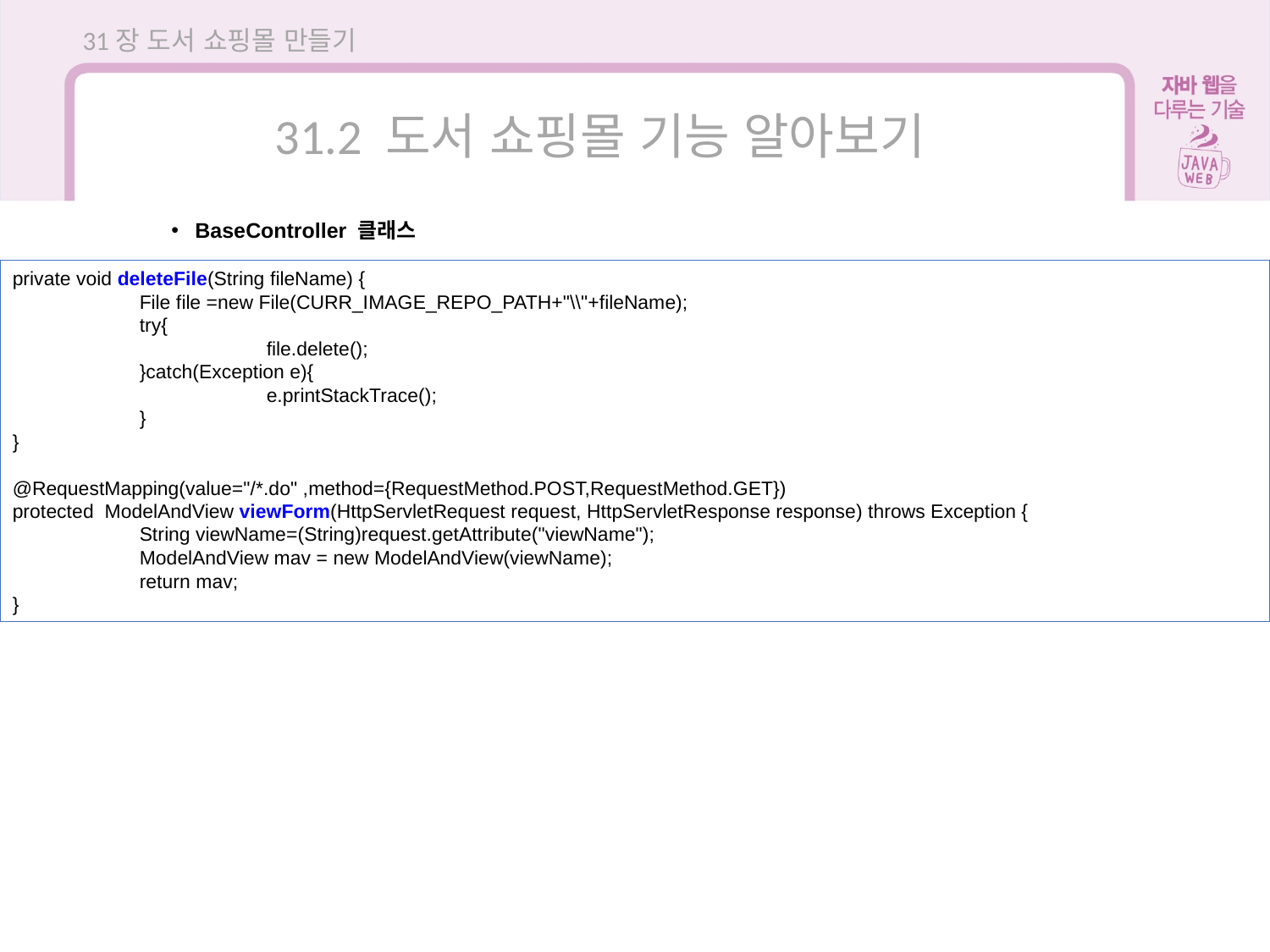

31장 도서 쇼핑몰 만들기
31.2 도서 쇼핑몰 기능 알아보기
BaseController 클래스
private void deleteFile(String fileName) {
	File file =new File(CURR_IMAGE_REPO_PATH+"\\"+fileName);
	try{
		file.delete();
	}catch(Exception e){
		e.printStackTrace();
	}
}

@RequestMapping(value="/*.do" ,method={RequestMethod.POST,RequestMethod.GET})
protected  ModelAndView viewForm(HttpServletRequest request, HttpServletResponse response) throws Exception {
	String viewName=(String)request.getAttribute("viewName");
	ModelAndView mav = new ModelAndView(viewName);
	return mav;
}